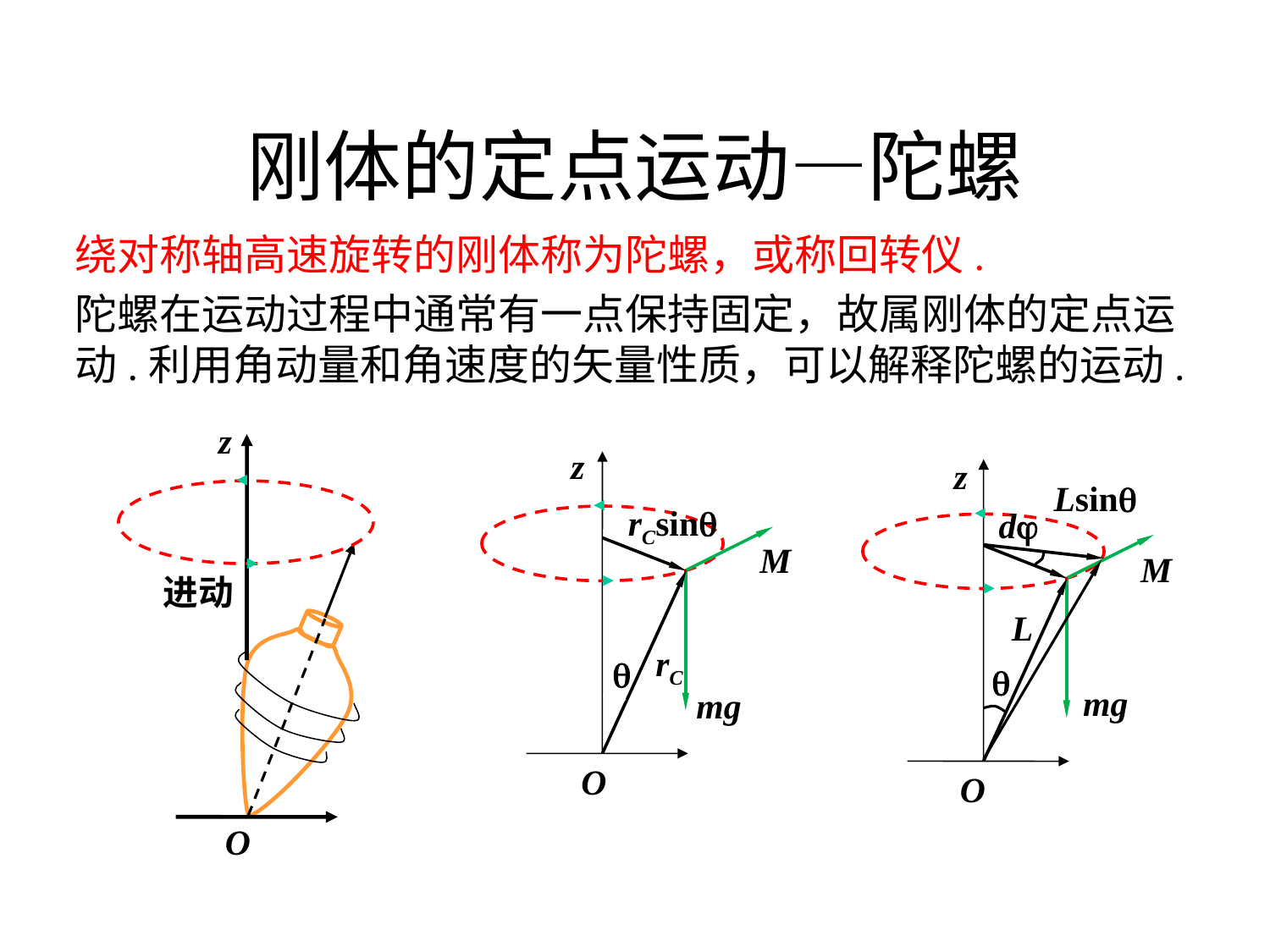

# 刚体的定点运动—陀螺
绕对称轴高速旋转的刚体称为陀螺，或称回转仪.
陀螺在运动过程中通常有一点保持固定，故属刚体的定点运动.利用角动量和角速度的矢量性质，可以解释陀螺的运动.
z

进动

O
z

rCsinθ

M

rC
θ

mg

O
z

Lsinθ
dϕ

M

L
θ
mg

O